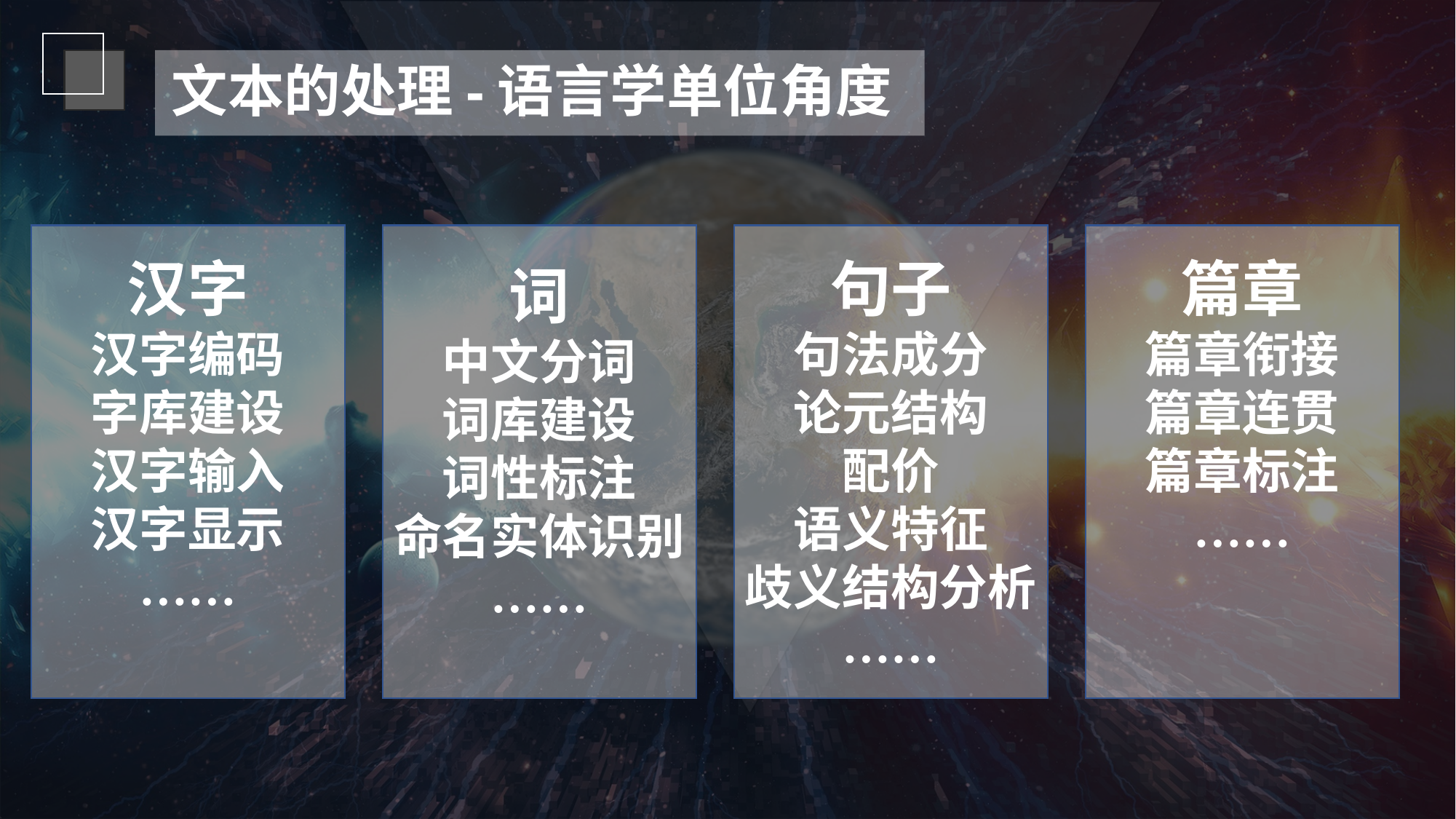

文本的处理-语言学单位角度

汉字
汉字编码
字库建设
汉字输入
汉字显示
……

词
中文分词
词库建设
词性标注
命名实体识别
……

句子
句法成分
论元结构
配价
语义特征
歧义结构分析
……
篇章
篇章衔接
篇章连贯
篇章标注
……